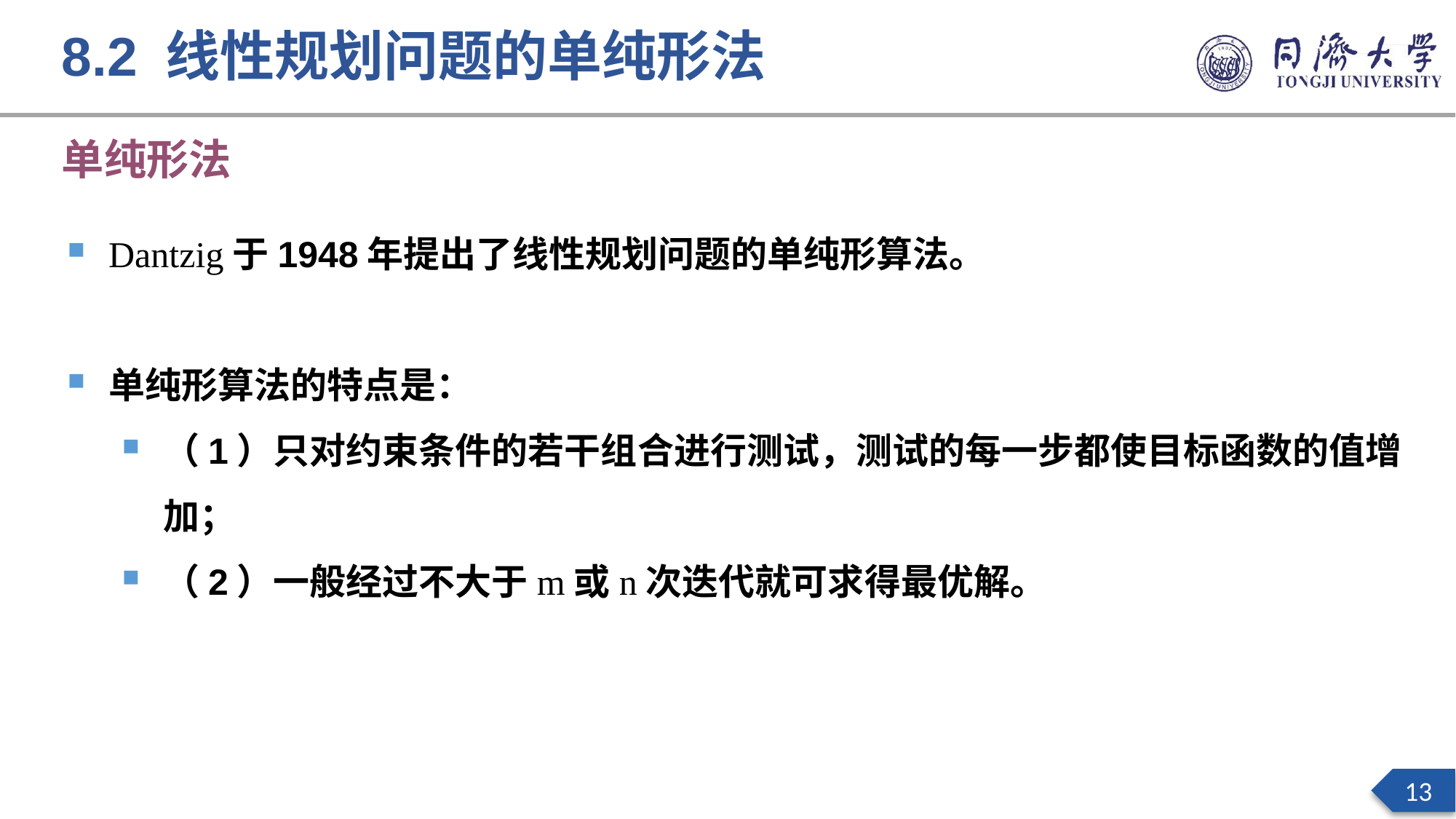

8.2 线性规划问题的单纯形法
单纯形法
Dantzig于1948年提出了线性规划问题的单纯形算法。

单纯形算法的特点是：
（1）只对约束条件的若干组合进行测试，测试的每一步都使目标函数的值增加；
（2）一般经过不大于m或n次迭代就可求得最优解。